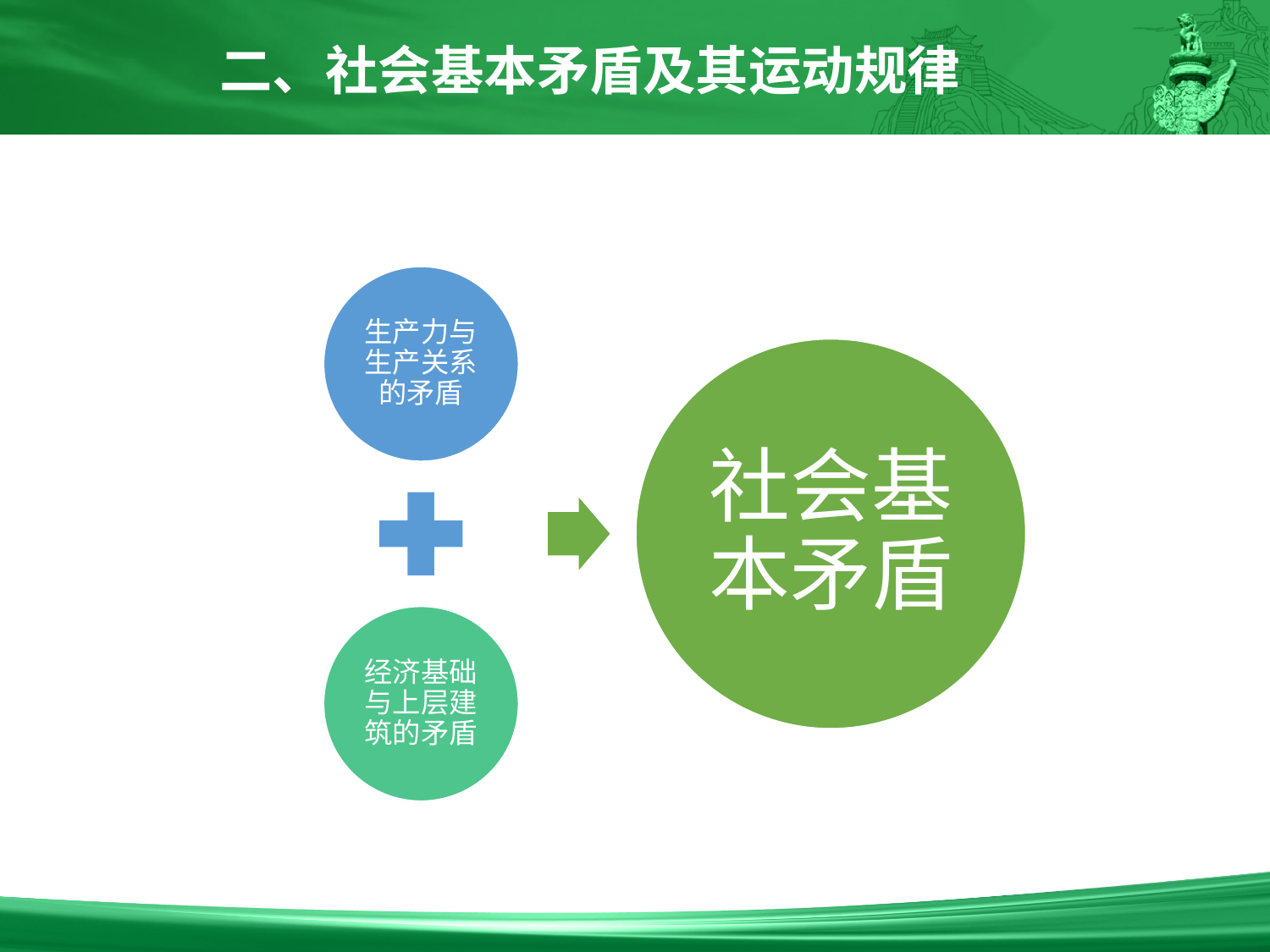

二、社会基本矛盾及其运动规律
生产力与生产关系的矛盾

经济基础与上层建筑的矛盾

社会基本矛盾